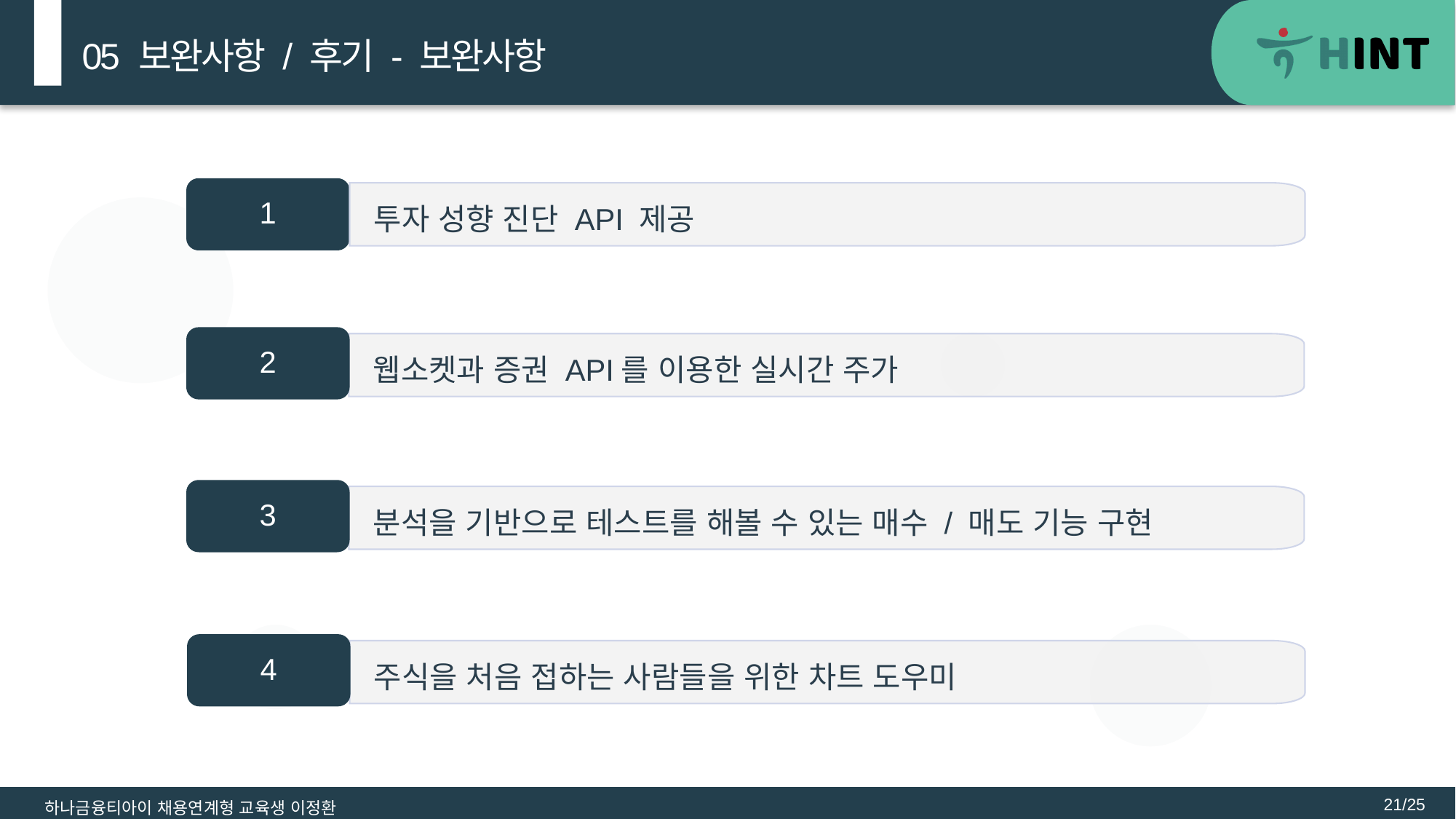

05 보완사항 / 후기 - 보완사항
1
 투자 성향 진단 API 제공
2
 웹소켓과 증권 API를 이용한 실시간 주가
3
 분석을 기반으로 테스트를 해볼 수 있는 매수 / 매도 기능 구현
4
 주식을 처음 접하는 사람들을 위한 차트 도우미